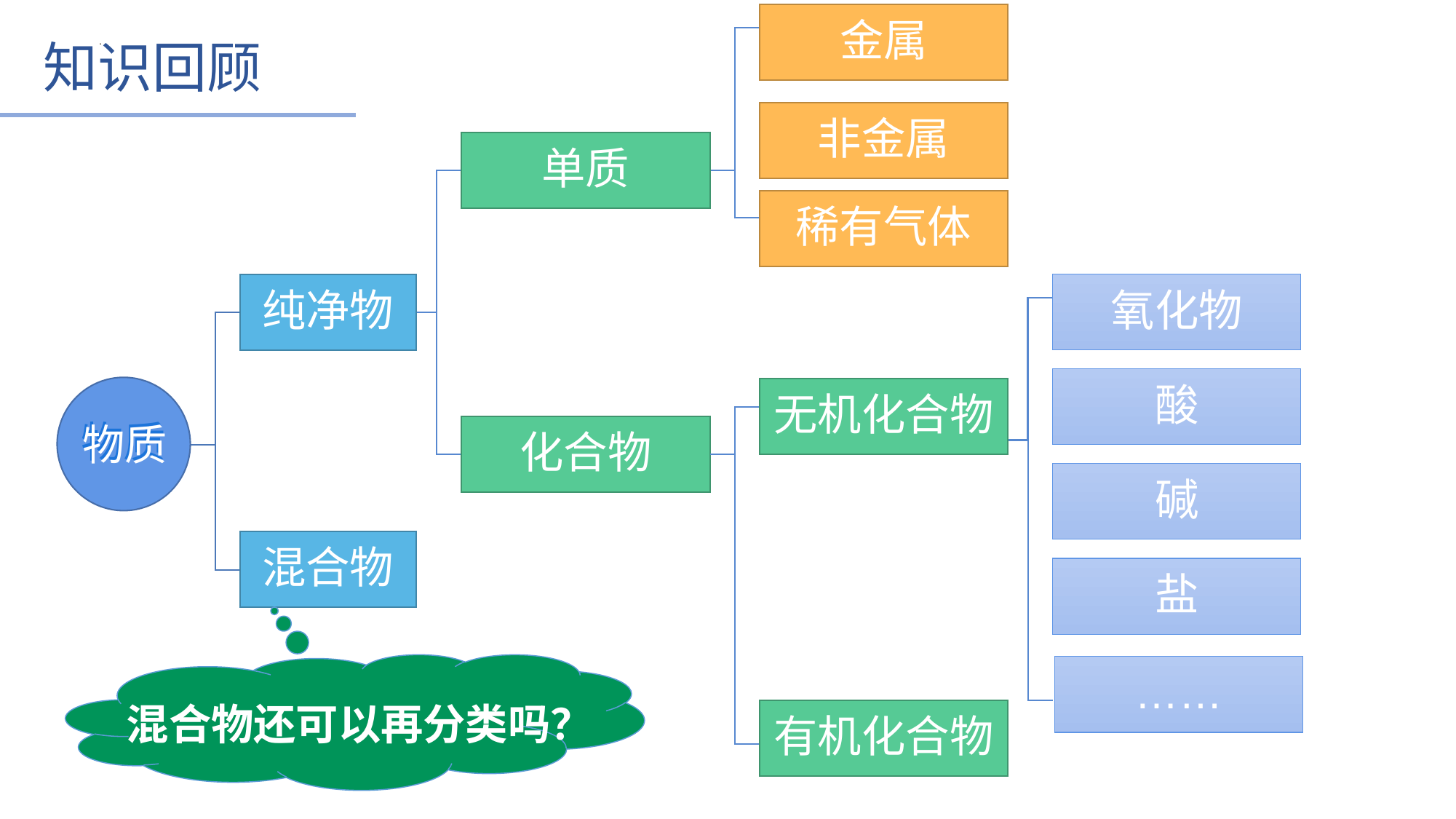

金属
知识回顾

非金属
单质

稀有气体
纯净物
氧化物

酸
物质
无机化合物

物质
化合物

碱
混合物
盐

混合物还可以再分类吗？
……
有机化合物